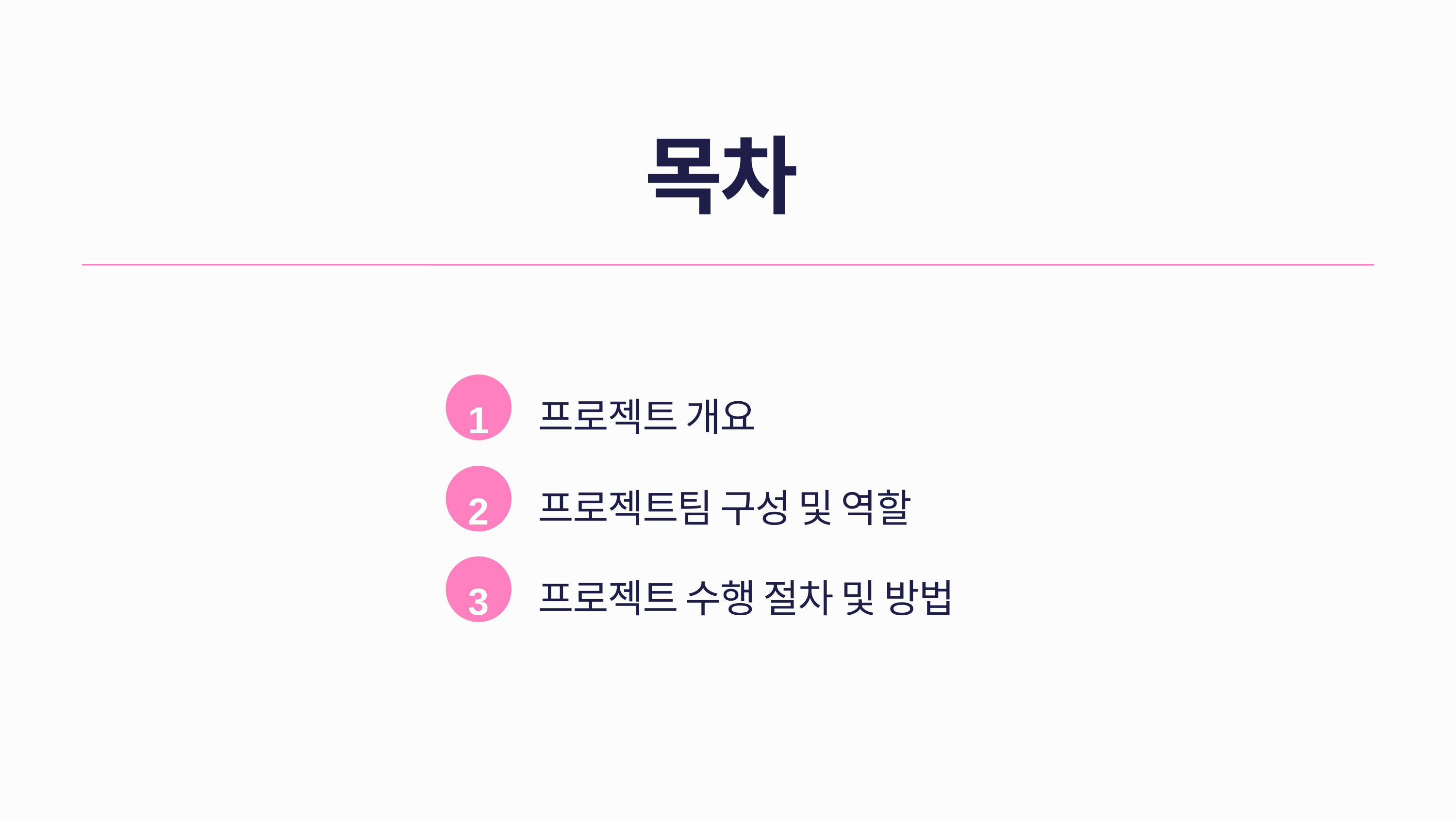

목차

프로젝트 개요
1

프로젝트팀 구성 및 역할
2

프로젝트 수행 절차 및 방법
3